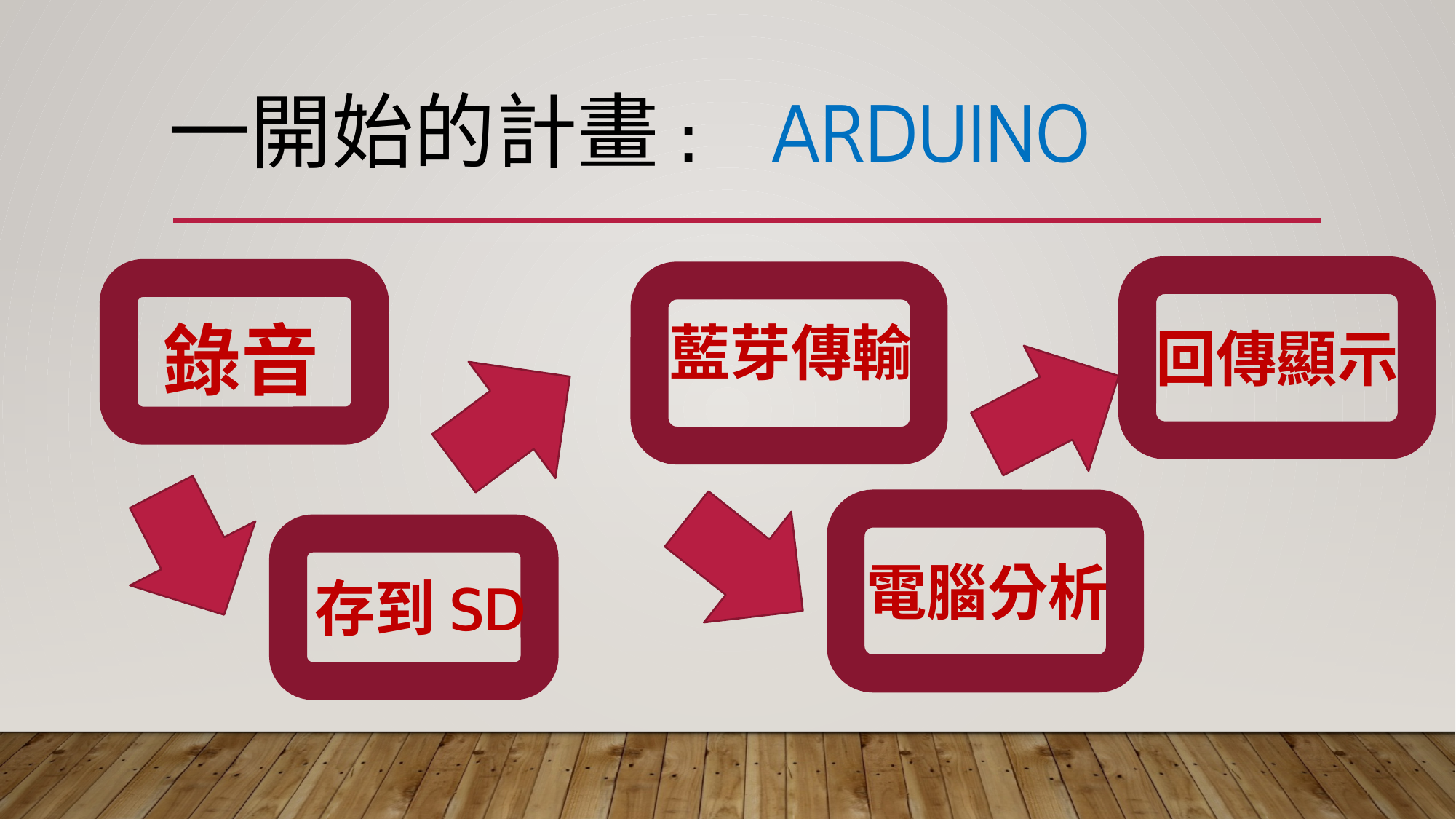

# 一開始的計畫:   ARDUINO

錄音
藍芽傳輸
回傳顯示

電腦分析
存到SD